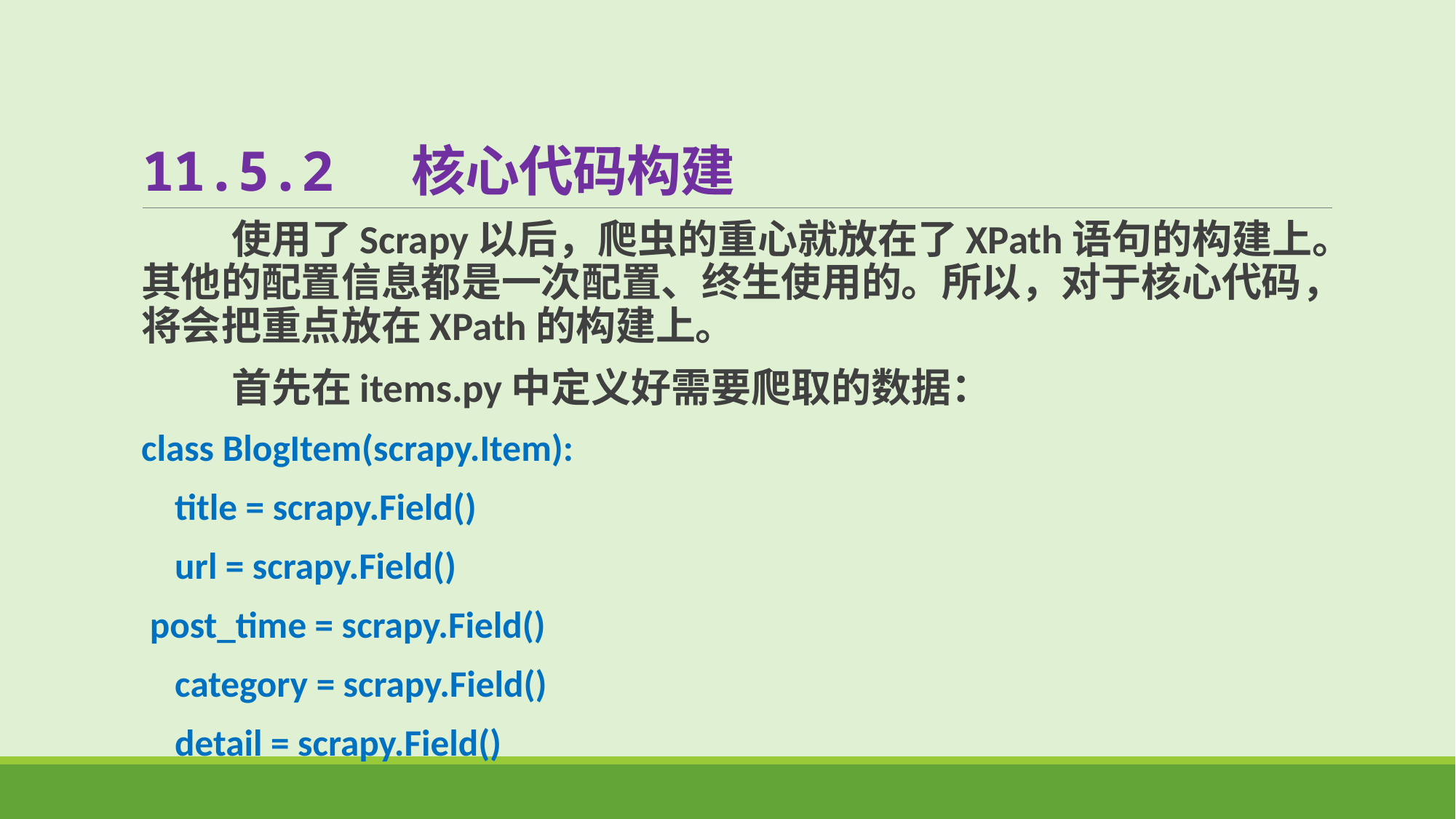

# 11.5.2  核心代码构建
         使用了Scrapy以后，爬虫的重心就放在了XPath语句的构建上。其他的配置信息都是一次配置、终生使用的。所以，对于核心代码，将会把重点放在XPath的构建上。
         首先在items.py中定义好需要爬取的数据：
class BlogItem(scrapy.Item):
    title = scrapy.Field()
    url = scrapy.Field()
 post_time = scrapy.Field()
    category = scrapy.Field()
    detail = scrapy.Field()